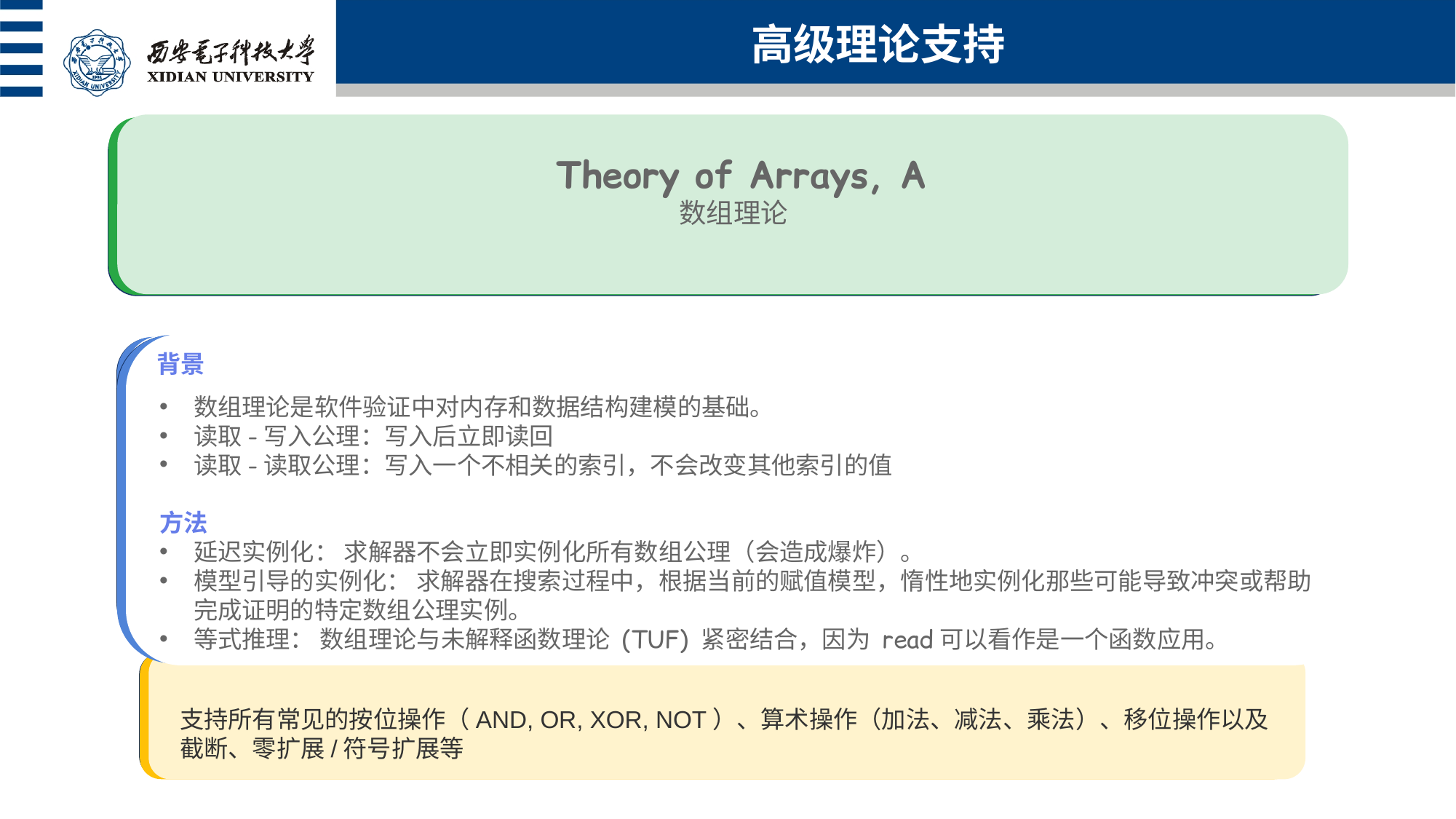

高级理论支持

 Theory of Arrays, A
数组理论

背景
简介
使用场景

数组理论是软件验证中对内存和数据结构建模的基础。
读取-写入公理：写入后立即读回
读取-读取公理：写入一个不相关的索引，不会改变其他索引的值

方法
延迟实例化： 求解器不会立即实例化所有数组公理（会造成爆炸）。
模型引导的实例化： 求解器在搜索过程中，根据当前的赋值模型，惰性地实例化那些可能导致冲突或帮助完成证明的特定数组公理实例。
等式推理： 数组理论与未解释函数理论 (TUF) 紧密结合，因为 read可以看作是一个函数应用。
由Stephen Wolfram创建的计算知识引擎,被称为"会思考的计算器",每天服务数百万用户进行精确的数学和科学计算

适用问题：方程求解、微积分计算、矩阵运算、统计分析、单位转换、科学常数查询

支持所有常见的按位操作（AND, OR, XOR, NOT）、算术操作（加法、减法、乘法）、移位操作以及截断、零扩展/符号扩展等